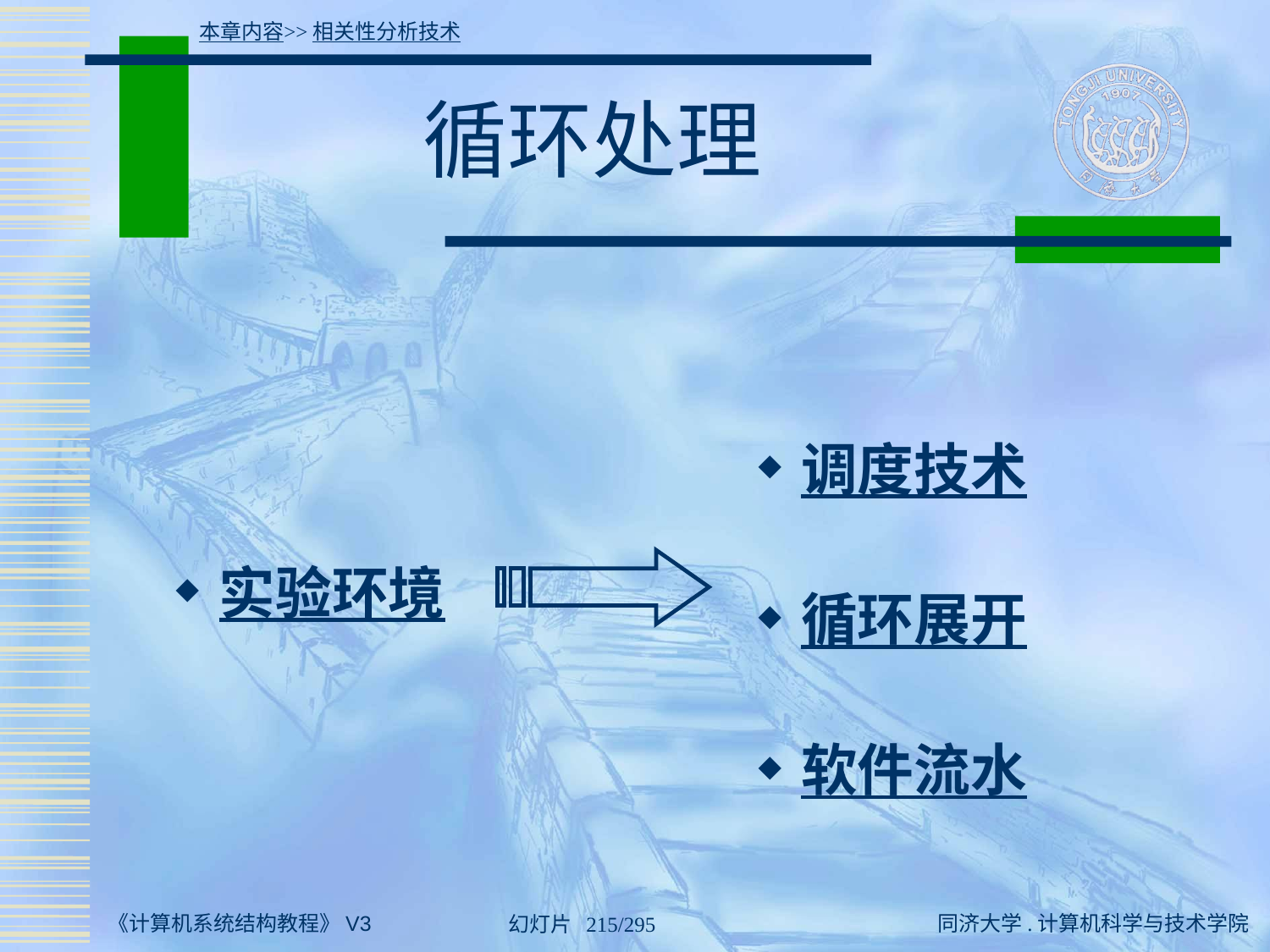

本章内容>>相关性分析技术
# 循环处理
调度技术
循环展开
软件流水
实验环境